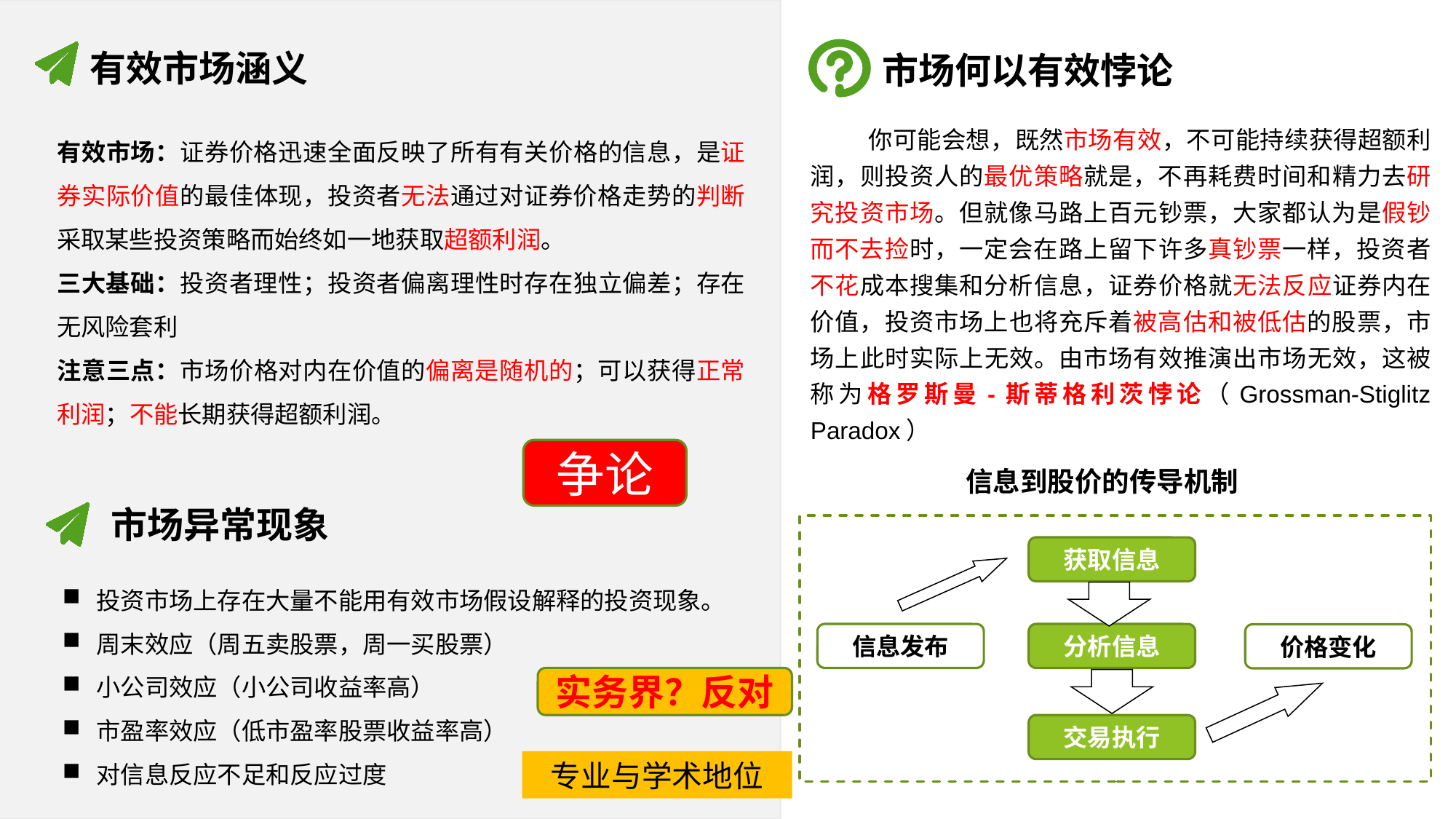

有效市场涵义

市场何以有效悖论
         你可能会想，既然市场有效，不可能持续获得超额利润，则投资人的最优策略就是，不再耗费时间和精力去研究投资市场。但就像马路上百元钞票，大家都认为是假钞而不去捡时，一定会在路上留下许多真钞票一样，投资者不花成本搜集和分析信息，证券价格就无法反应证券内在价值，投资市场上也将充斥着被高估和被低估的股票，市场上此时实际上无效。由市场有效推演出市场无效，这被称为格罗斯曼-斯蒂格利茨悖论（Grossman-Stiglitz Paradox）
有效市场：证券价格迅速全面反映了所有有关价格的信息，是证券实际价值的最佳体现，投资者无法通过对证券价格走势的判断采取某些投资策略而始终如一地获取超额利润。
三大基础：投资者理性；投资者偏离理性时存在独立偏差；存在无风险套利
注意三点：市场价格对内在价值的偏离是随机的；可以获得正常利润；不能长期获得超额利润。
争论
信息到股价的传导机制

市场异常现象

获取信息

投资市场上存在大量不能用有效市场假设解释的投资现象。
周末效应（周五卖股票，周一买股票）
小公司效应（小公司收益率高）
市盈率效应（低市盈率股票收益率高）
对信息反应不足和反应过度

信息发布
分析信息
价格变化

实务界？反对

交易执行
专业与学术地位